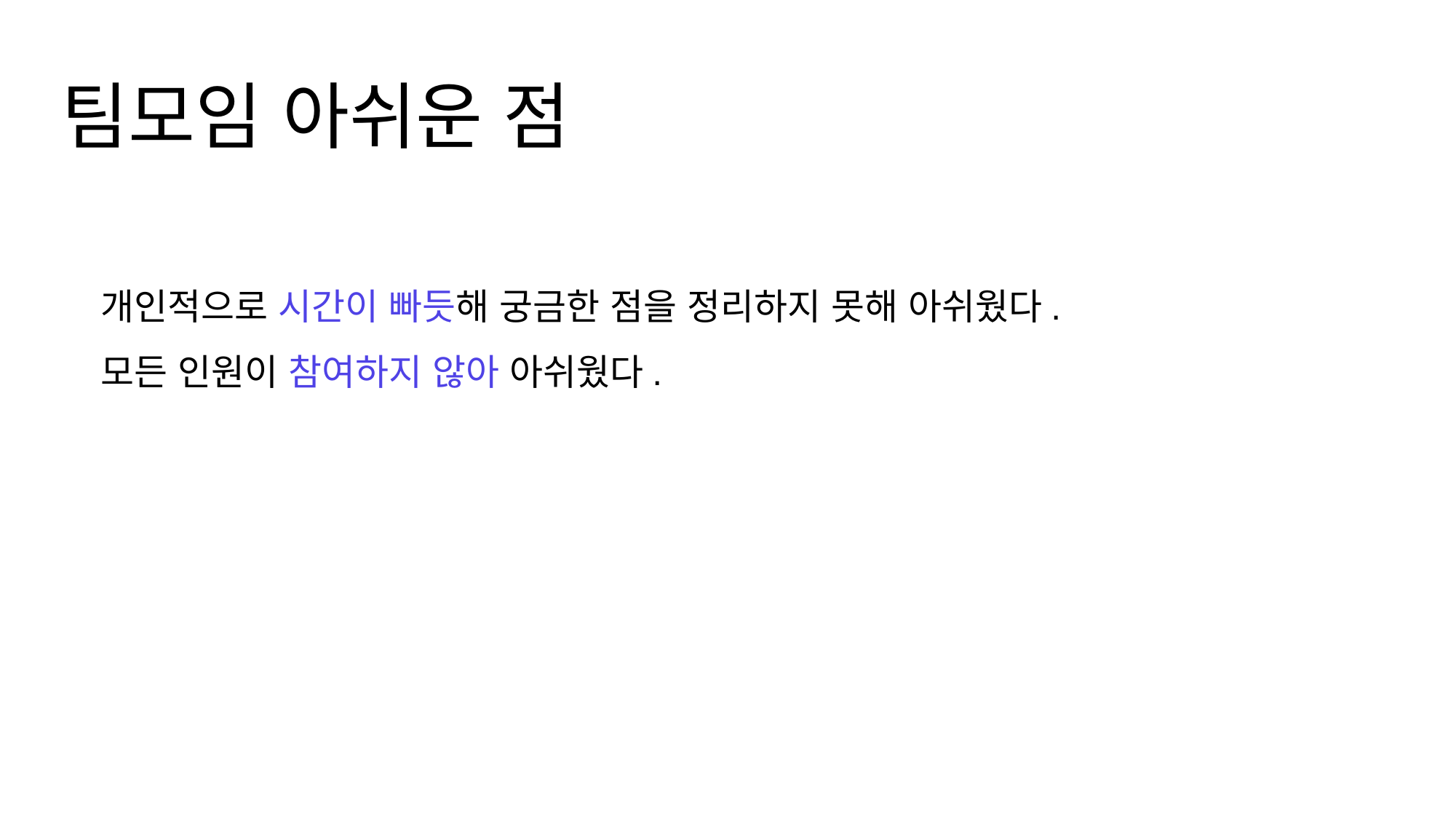

팀모임 아쉬운 점
개인적으로 시간이 빠듯해 궁금한 점을 정리하지 못해 아쉬웠다.
모든 인원이 참여하지 않아 아쉬웠다.